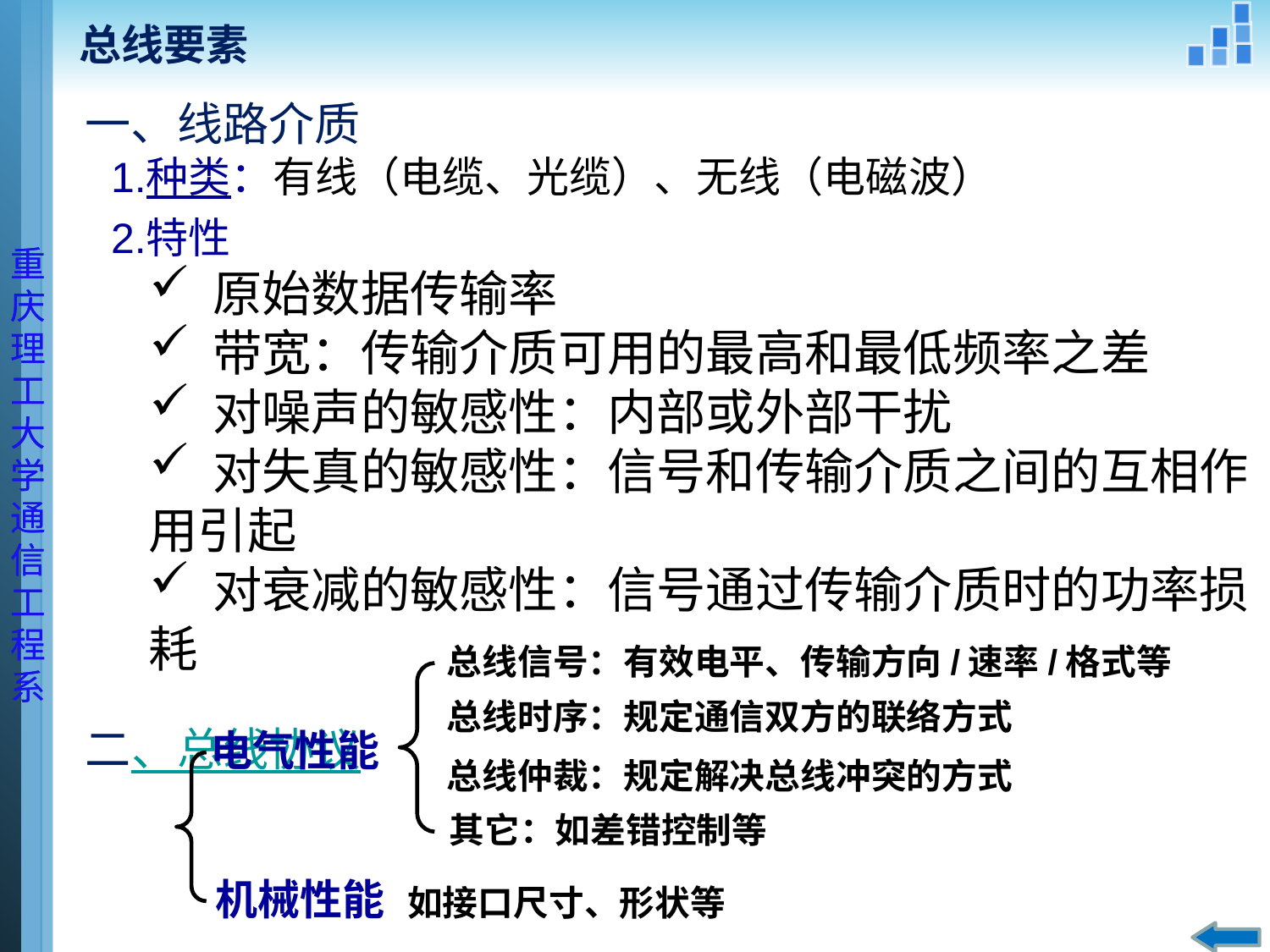

# 总线要素
一、线路介质
种类：有线（电缆、光缆）、无线（电磁波）
特性
 原始数据传输率
 带宽：传输介质可用的最高和最低频率之差
 对噪声的敏感性：内部或外部干扰
 对失真的敏感性：信号和传输介质之间的互相作用引起
 对衰减的敏感性：信号通过传输介质时的功率损耗
二、总线协议
总线信号：有效电平、传输方向/速率/格式等

总线时序：规定通信双方的联络方式
电气性能
总线仲裁：规定解决总线冲突的方式

其它：如差错控制等
机械性能
  如接口尺寸、形状等